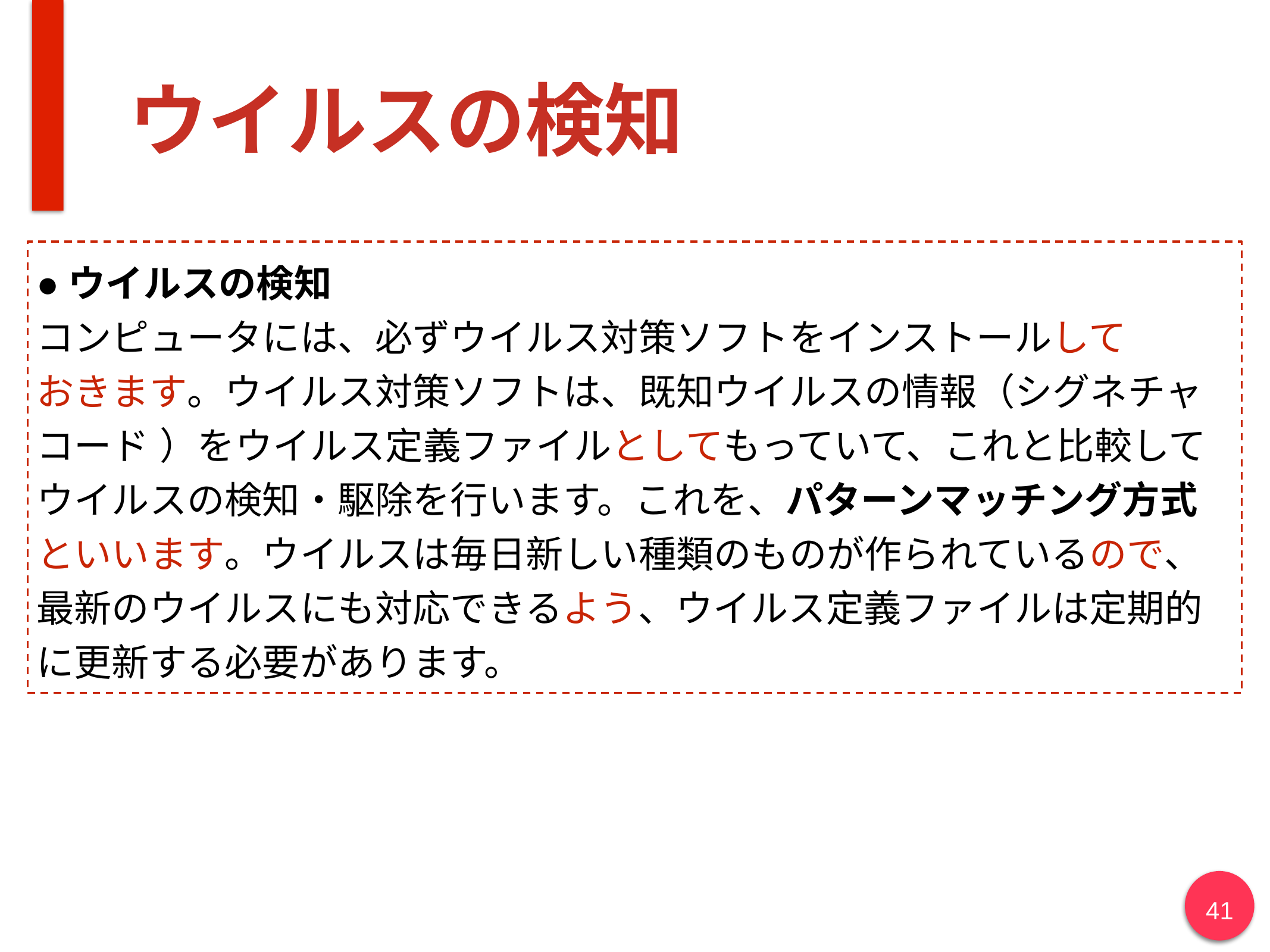

# ウイルスの検知
●ウイルスの検知
コンピュータには、必ずウイルス対策ソフトをインストールして
おきます。ウイルス対策ソフトは、既知ウイルスの情報（シグネチャ
コード ）をウイルス定義ファイルとしてもっていて、これと比較して
ウイルスの検知・駆除を行います。これを、パターンマッチング方式といいます。ウイルスは毎日新しい種類のものが作られているので、最新のウイルスにも対応できるよう、ウイルス定義ファイルは定期的に更新する必要があります。
41